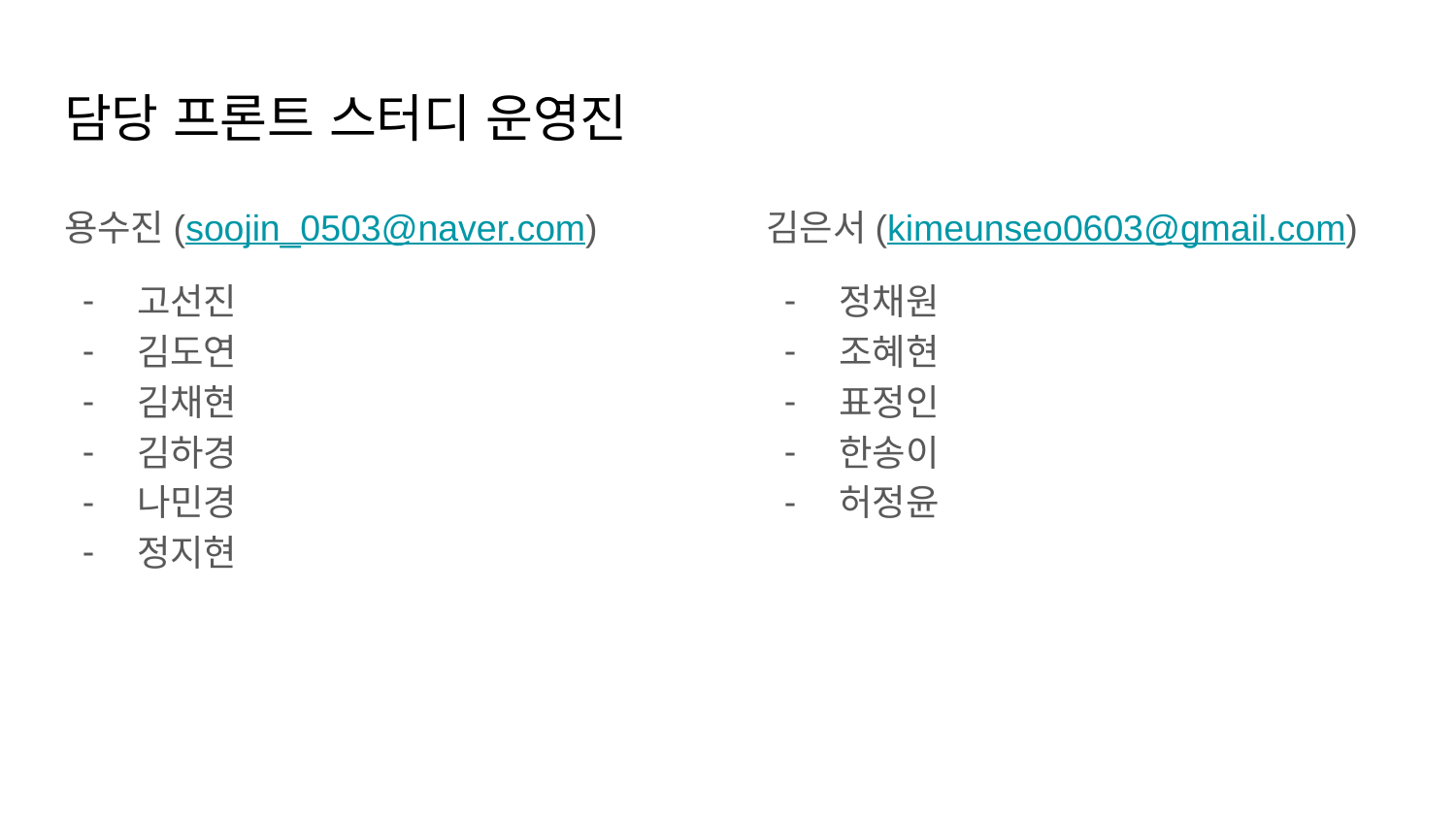

# 담당 프론트 스터디 운영진
용수진(soojin_0503@naver.com)
고선진
김도연
김채현
김하경
나민경
정지현
김은서(kimeunseo0603@gmail.com)
정채원
조혜현
표정인
한송이
허정윤